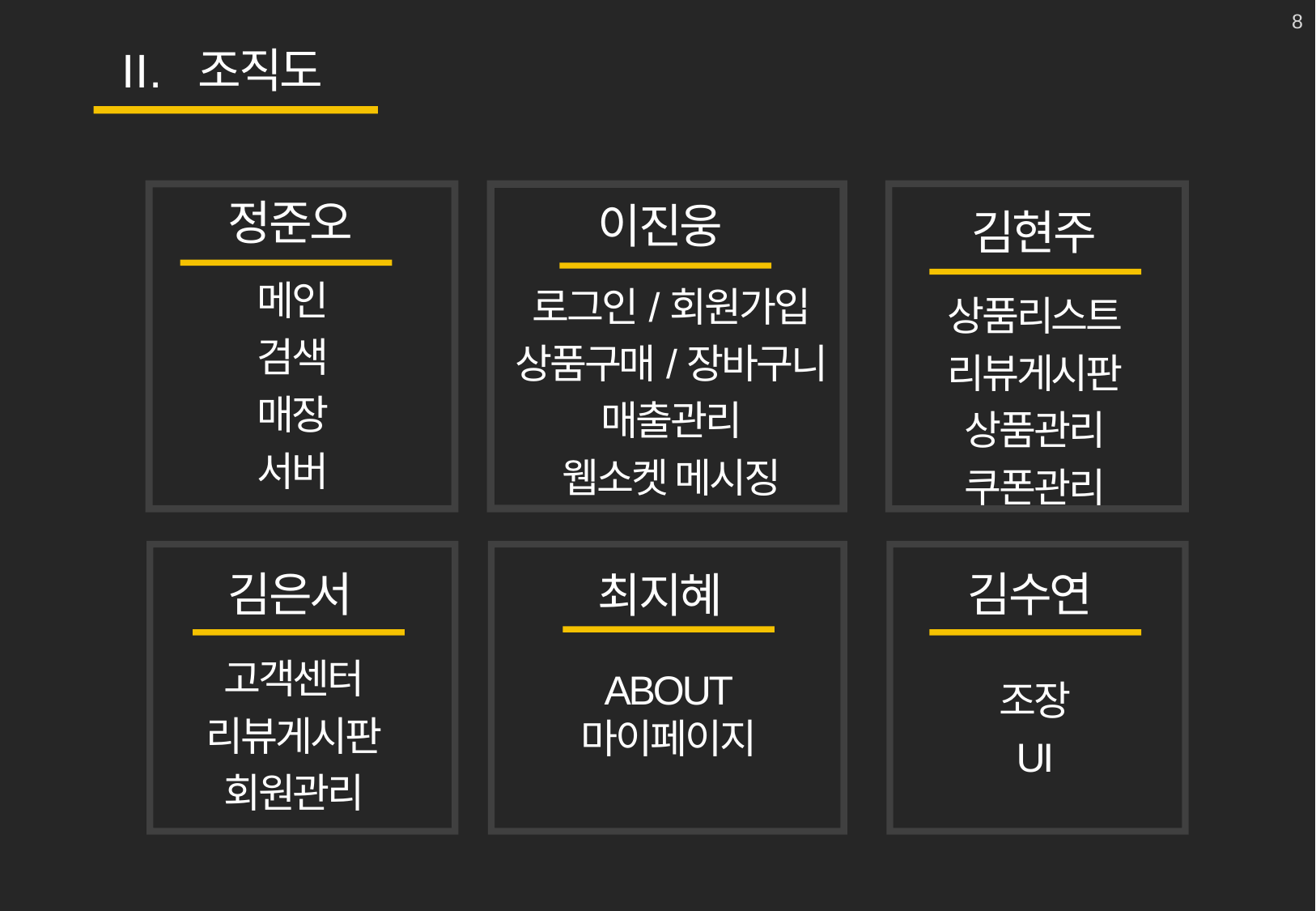

8
조직도

정준오
이진웅
김현주

메인
검색
매장
서버
로그인/회원가입
상품구매/장바구니
매출관리
웹소켓 메시징
상품리스트
리뷰게시판
상품관리
쿠폰관리

김은서
김수연
최지혜

고객센터
리뷰게시판
회원관리
ABOUT
마이페이지
조장
UI